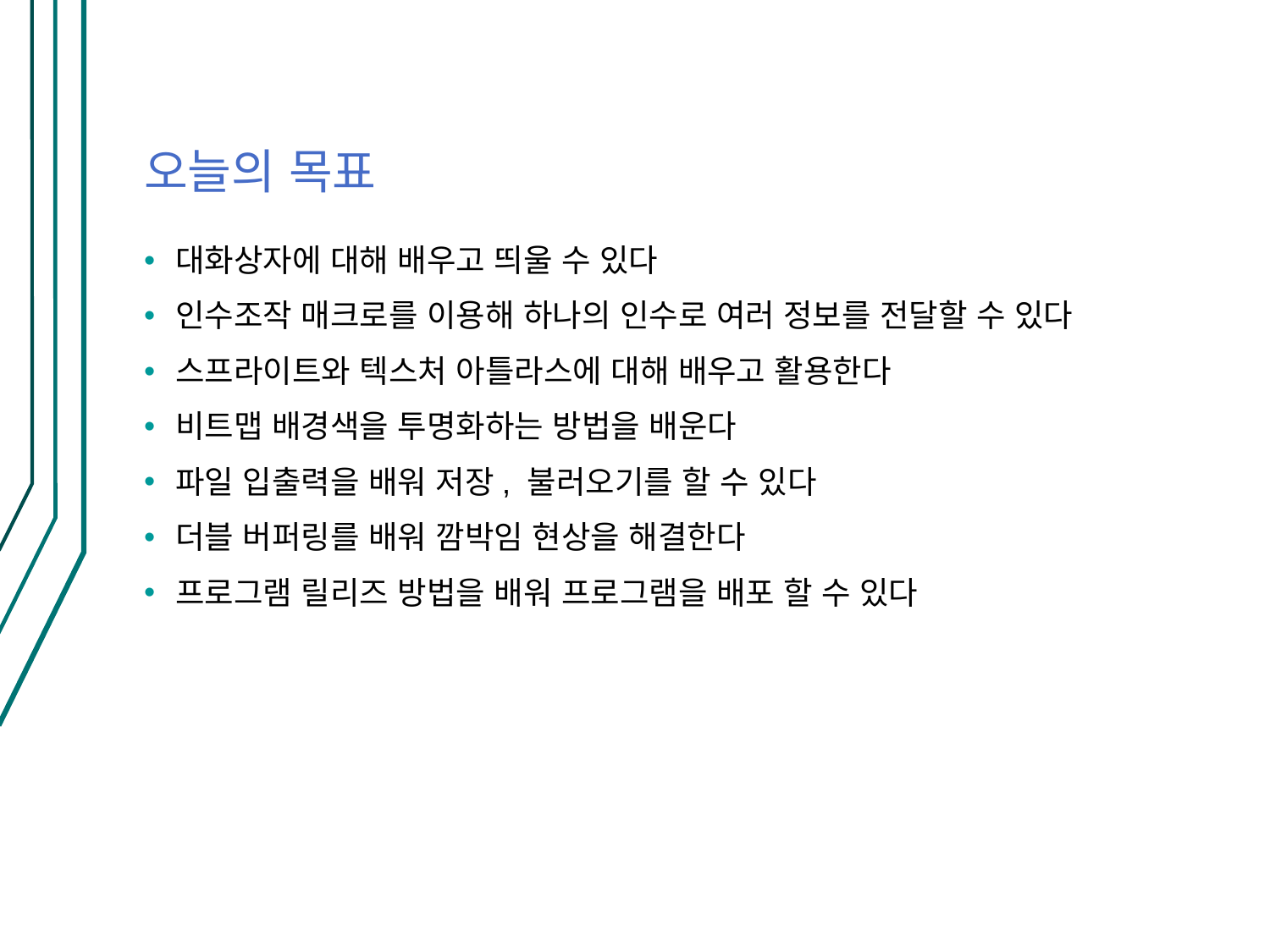

# 오늘의 목표
대화상자에 대해 배우고 띄울 수 있다
인수조작 매크로를 이용해 하나의 인수로 여러 정보를 전달할 수 있다
스프라이트와 텍스처 아틀라스에 대해 배우고 활용한다
비트맵 배경색을 투명화하는 방법을 배운다
파일 입출력을 배워 저장, 불러오기를 할 수 있다
더블 버퍼링를 배워 깜박임 현상을 해결한다
프로그램 릴리즈 방법을 배워 프로그램을 배포 할 수 있다